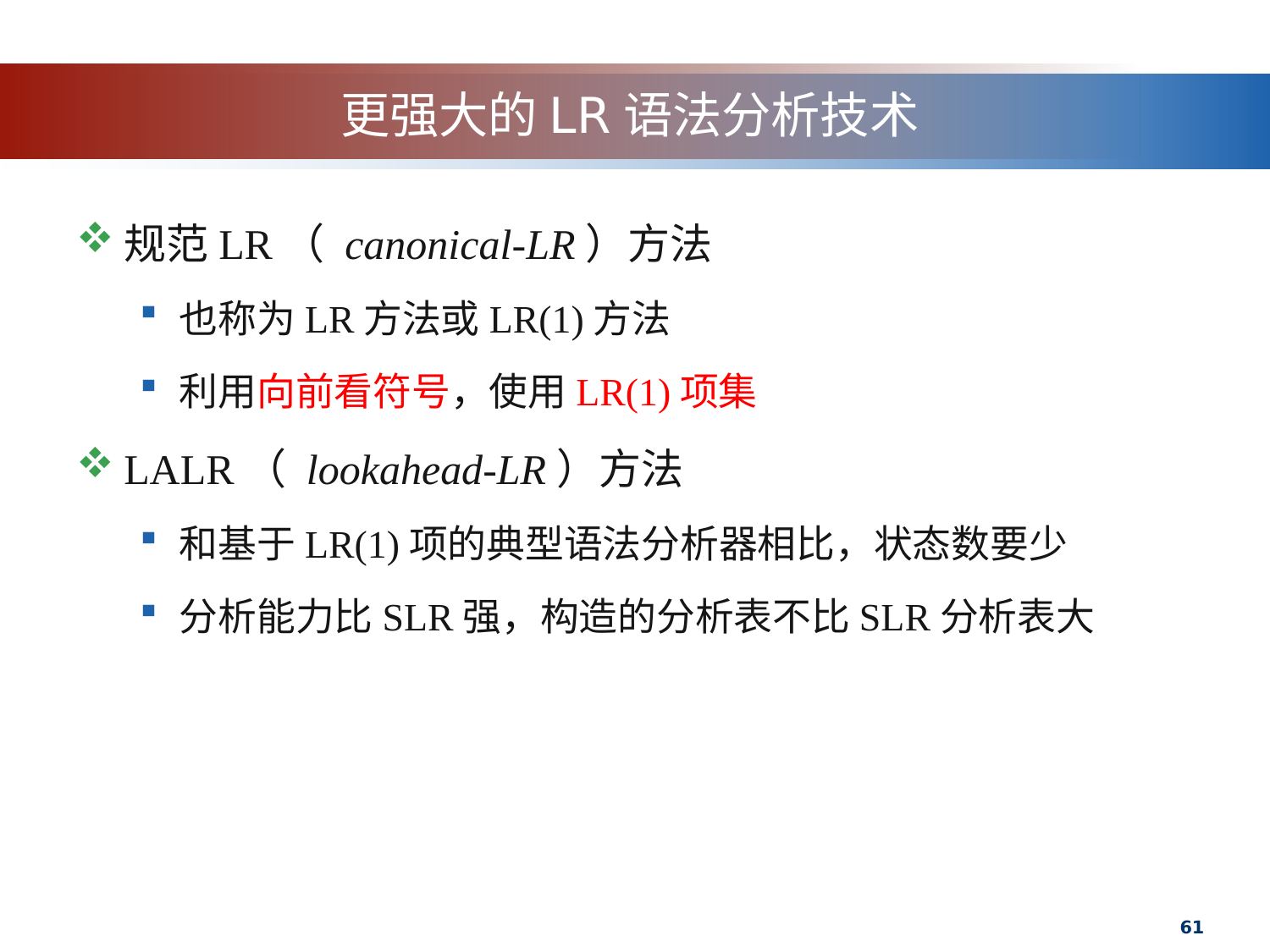

# 更强大的LR语法分析技术
规范LR（ canonical-LR）方法
也称为LR方法或LR(1)方法
利用向前看符号，使用LR(1)项集
LALR（ lookahead-LR）方法
和基于LR(1)项的典型语法分析器相比，状态数要少
分析能力比SLR强，构造的分析表不比SLR分析表大
61